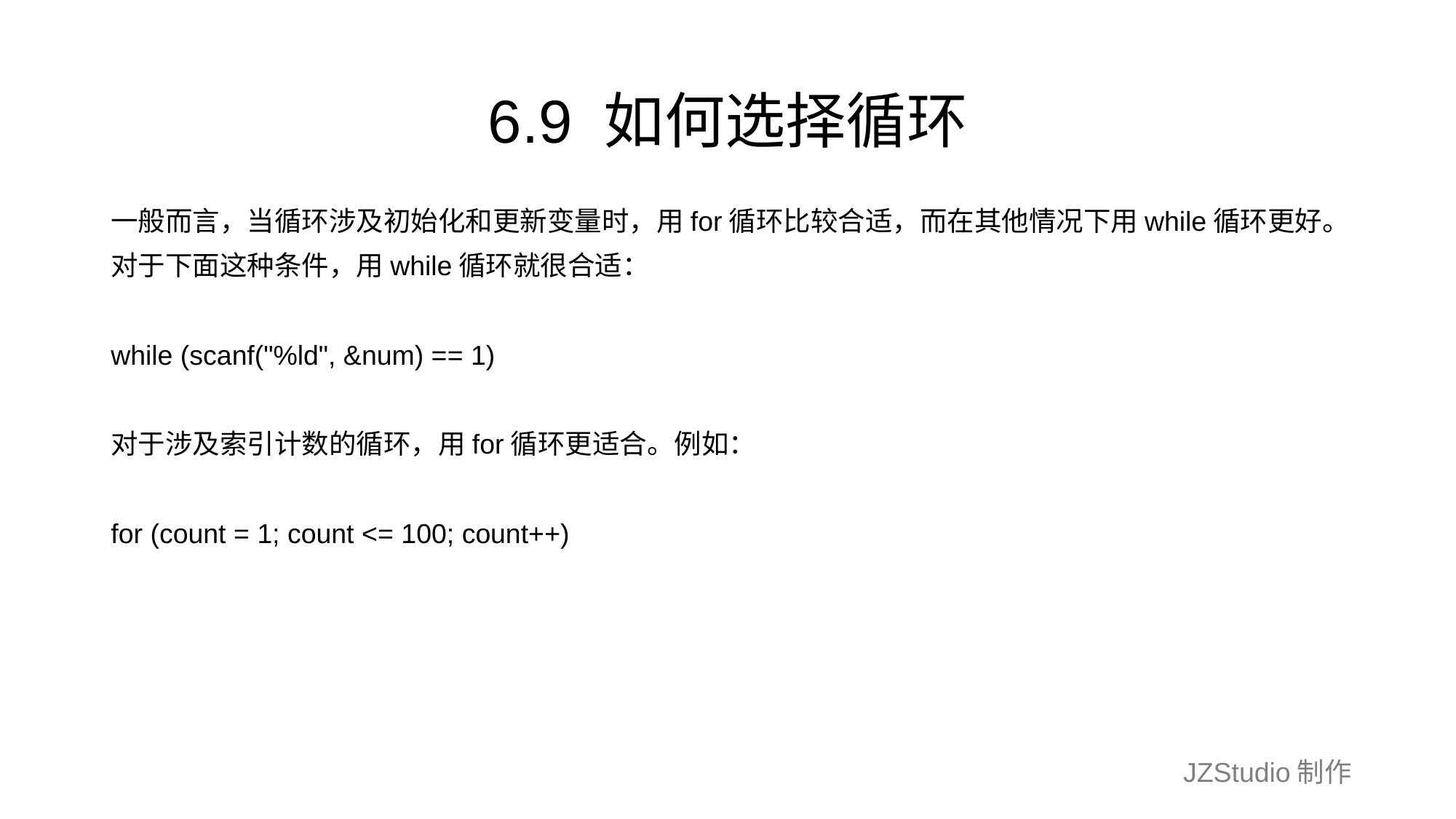

# 6.9 如何选择循环
一般而言，当循环涉及初始化和更新变量时，用for循环比较合适，而在其他情况下用while循环更好。
对于下面这种条件，用while循环就很合适：

while (scanf("%ld", &num) == 1)

对于涉及索引计数的循环，用for循环更适合。例如：

for (count = 1; count <= 100; count++)